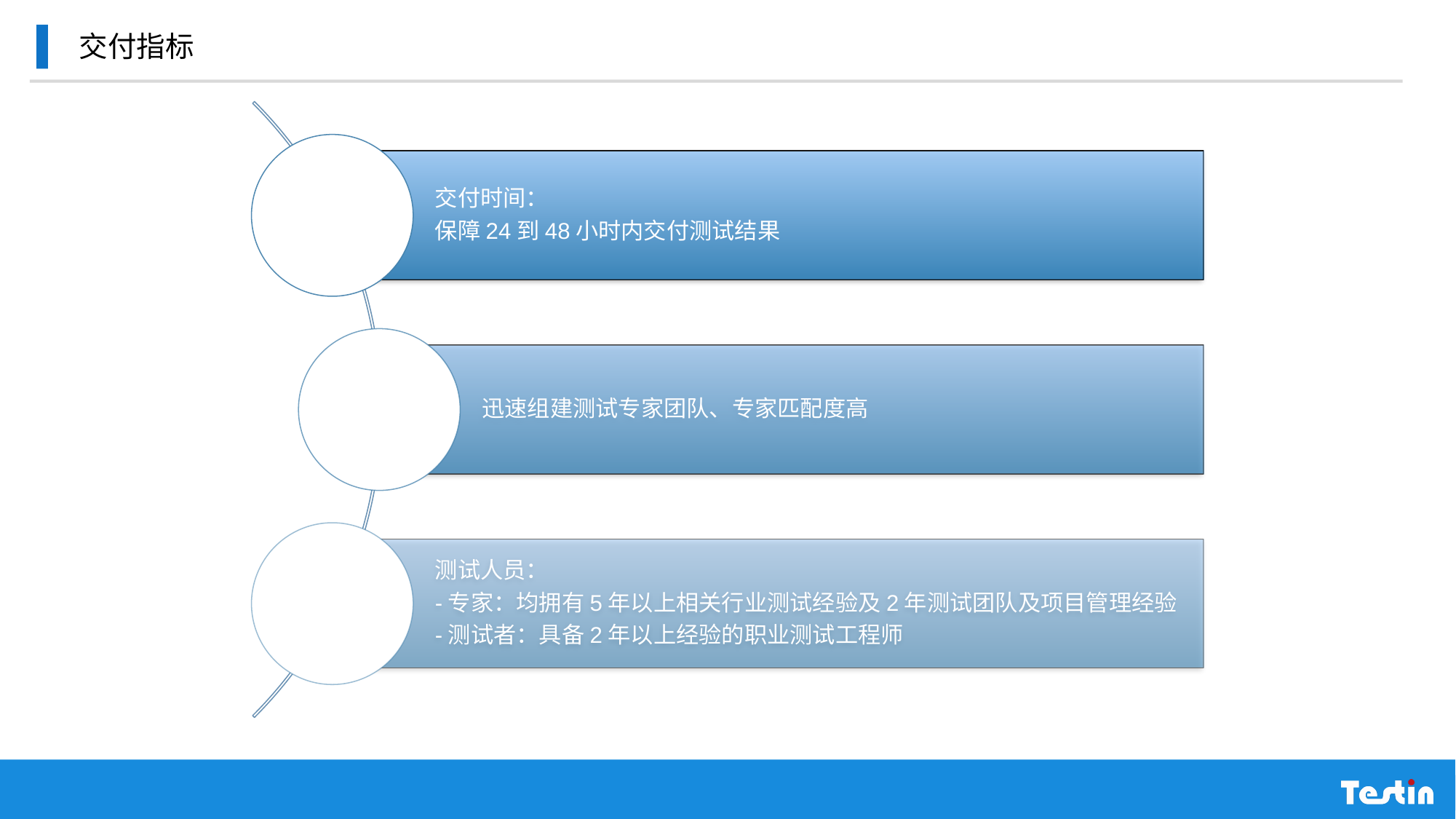

交付指标

交付时间：
保障24到48小时内交付测试结果
迅速组建测试专家团队、专家匹配度高
测试人员：
-专家：均拥有5年以上相关行业测试经验及2年测试团队及项目管理经验
-测试者：具备2年以上经验的职业测试工程师